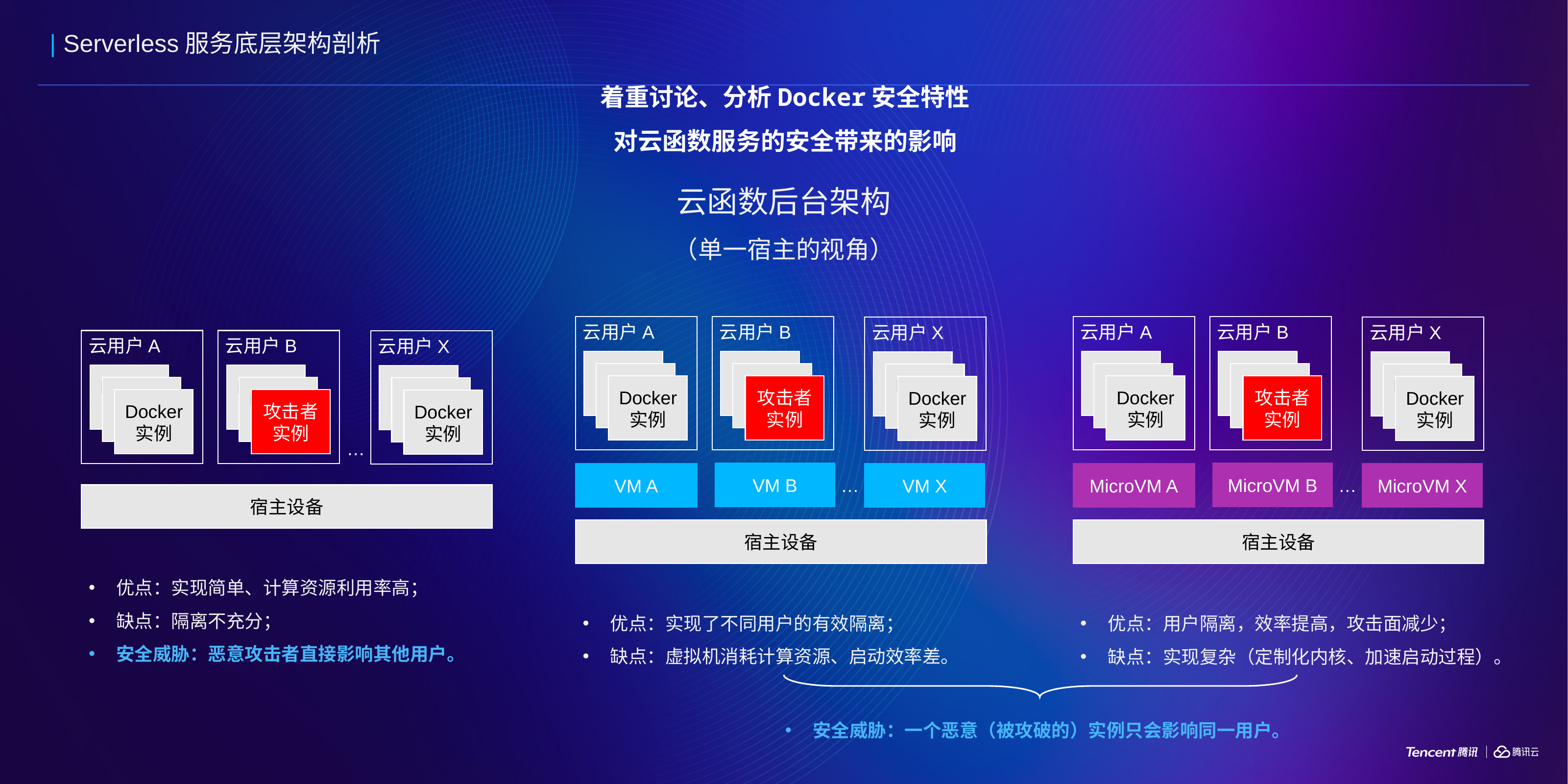

Serverless服务底层架构剖析

着重讨论、分析Docker安全特性
对云函数服务的安全带来的影响
云函数后台架构
（单一宿主的视角）
云用户A
Docker
实例
Docker
实例
Docker
实例
云用户B
Docker
实例
Docker
实例
Docker
实例
云用户A
Docker
实例
Docker
实例
Docker
实例
云用户B
Docker
实例
Docker
实例
Docker
实例
云用户X
Docker
实例
Docker
实例
Docker
实例
云用户X
Docker
实例
Docker
实例
Docker
实例
云用户A
Docker
实例
Docker
实例
Docker
实例
云用户B
Docker
实例
Docker
实例
Docker
实例
云用户X
Docker
实例
Docker
实例
Docker
实例
攻击者
实例
攻击者
实例
攻击者
实例

…
VM B
MicroVM B
VM A
VM X
MicroVM A
MicroVM X
…
…
宿主设备
宿主设备
宿主设备
优点：实现简单、计算资源利用率高；
缺点：隔离不充分；
安全威胁：恶意攻击者直接影响其他用户。
优点：实现了不同用户的有效隔离；
缺点：虚拟机消耗计算资源、启动效率差。
优点：用户隔离，效率提高，攻击面减少；
缺点：实现复杂（定制化内核、加速启动过程）。
安全威胁：一个恶意（被攻破的）实例只会影响同一用户。